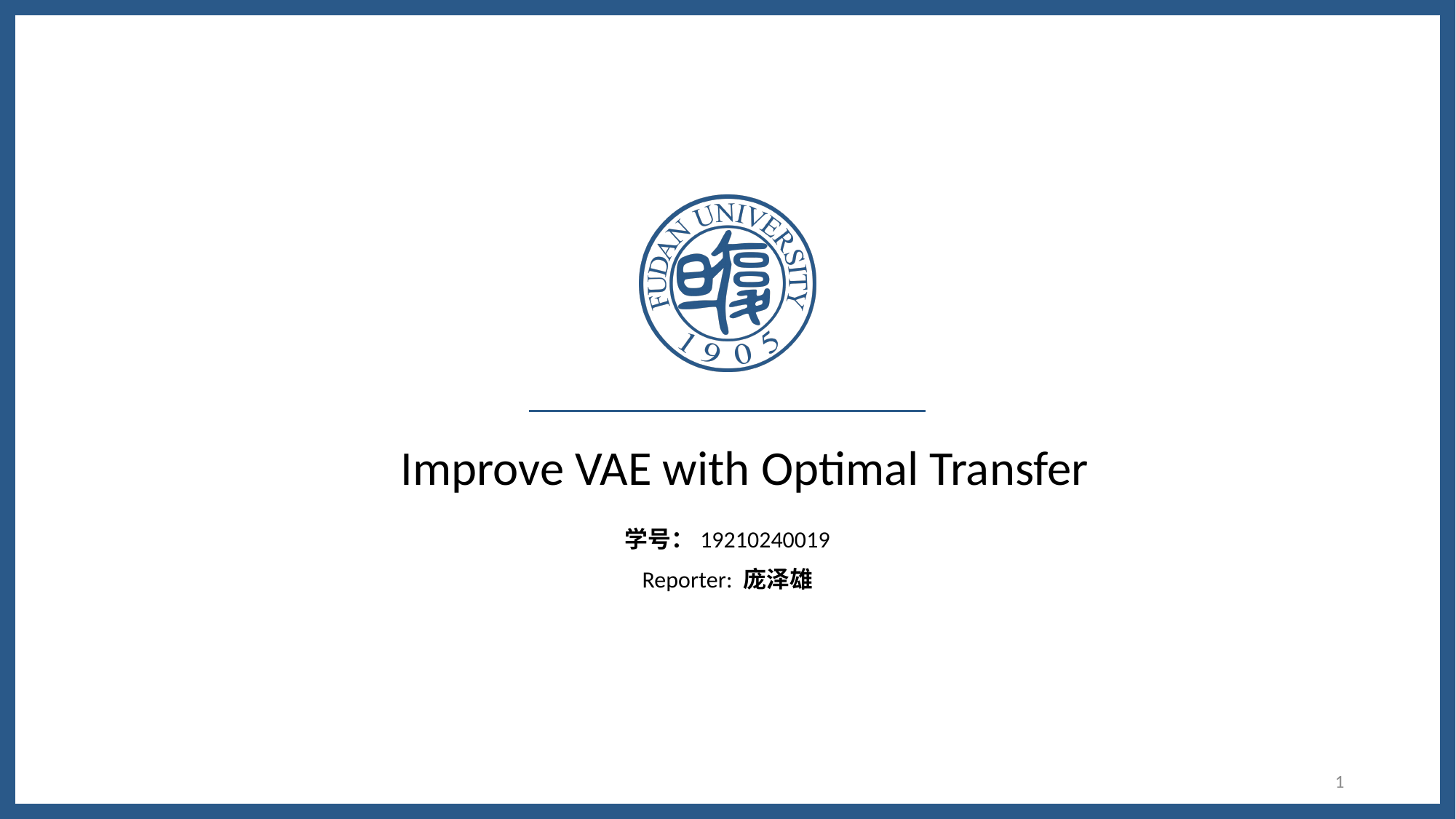

# Improve VAE with Optimal Transfer
学号：19210240019
Reporter: 庞泽雄

1